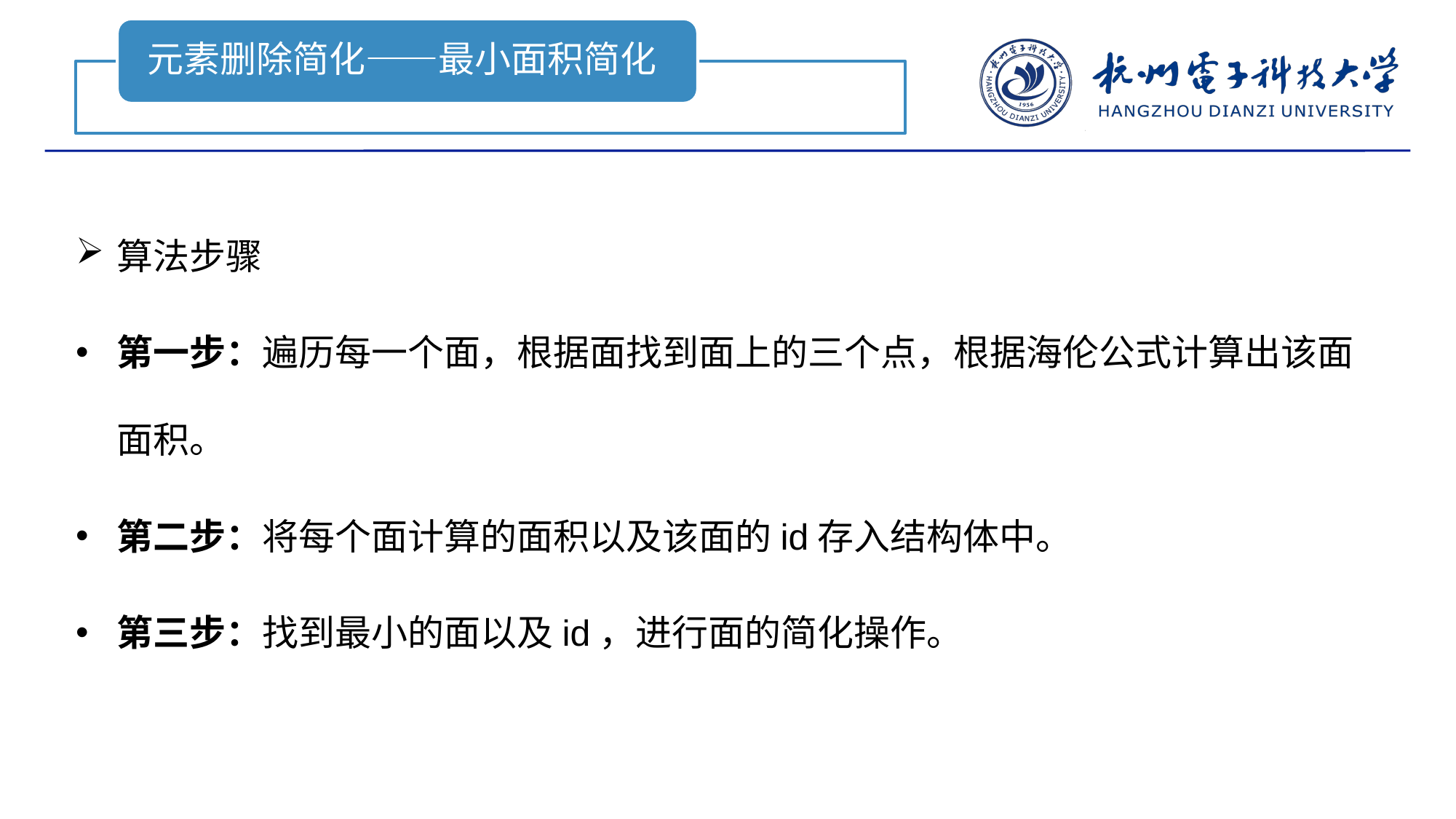

元素删除简化——最小面积简化
算法步骤
第一步：遍历每一个面，根据面找到面上的三个点，根据海伦公式计算出该面面积。
第二步：将每个面计算的面积以及该面的id存入结构体中。
第三步：找到最小的面以及id，进行面的简化操作。